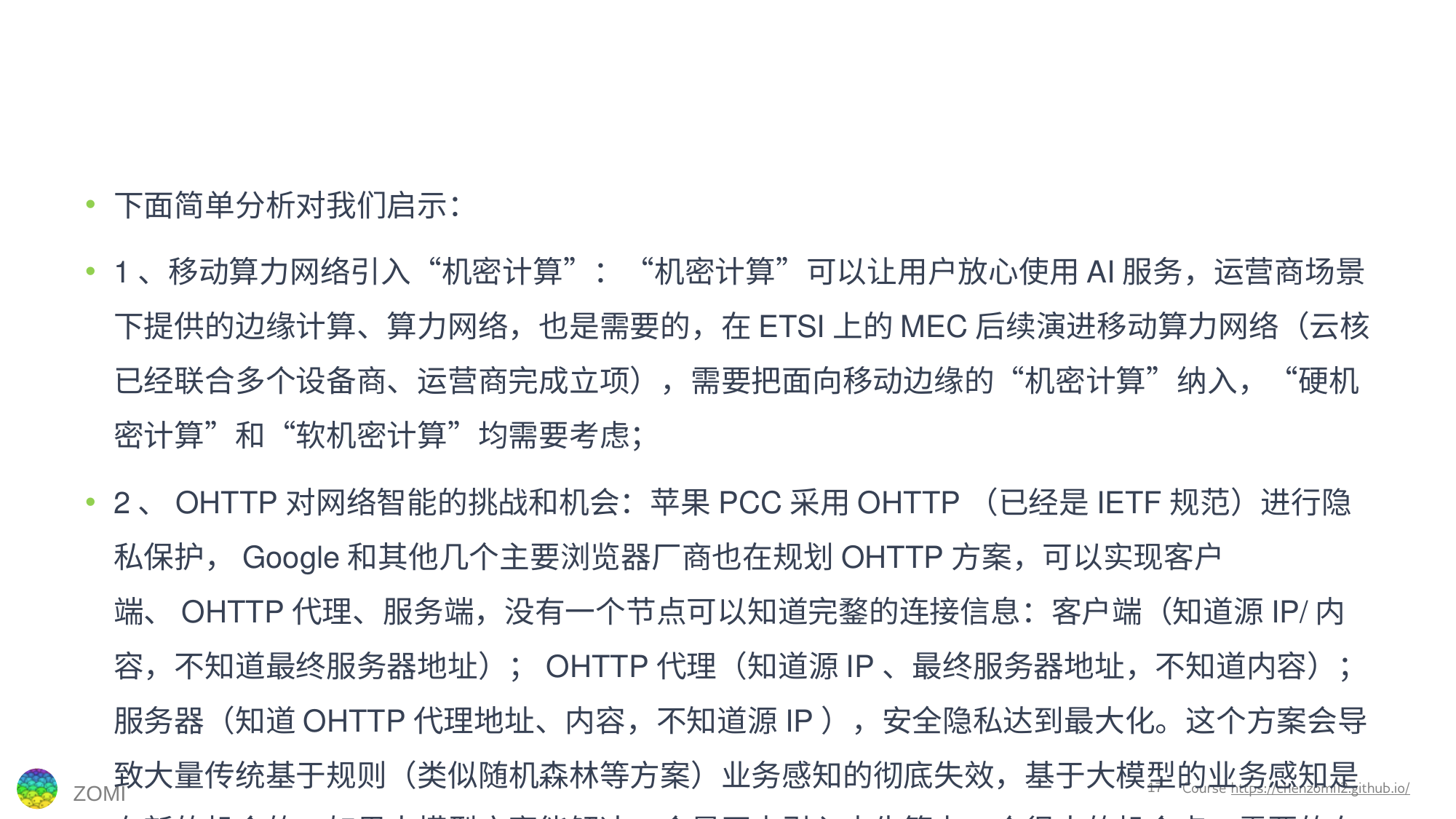

#
下面简单分析对我们启示：
1、移动算力网络引入“机密计算”：“机密计算”可以让用户放心使用AI服务，运营商场景下提供的边缘计算、算力网络，也是需要的，在ETSI上的MEC后续演进移动算力网络（云核已经联合多个设备商、运营商完成立项），需要把面向移动边缘的“机密计算”纳入，“硬机密计算”和“软机密计算”均需要考虑；
2、OHTTP对网络智能的挑战和机会：苹果PCC采用OHTTP（已经是IETF规范）进行隐私保护，Google和其他几个主要浏览器厂商也在规划OHTTP方案，可以实现客户端、OHTTP代理、服务端，没有一个节点可以知道完鍪的连接信息：客户端（知道源IP/内容，不知道最终服务器地址）；OHTTP代理（知道源IP、最终服务器地址，不知道内容）；服务器（知道OHTTP代理地址、内容，不知道源IP），安全隐私达到最大化。这个方案会导致大量传统基于规则（类似随机森林等方案）业务感知的彻底失效，基于大模型的业务感知是有新的机会的，如果大模型方案能解决，会是网内引入内生算力一个很大的机会点，需要的在网算力巨大。